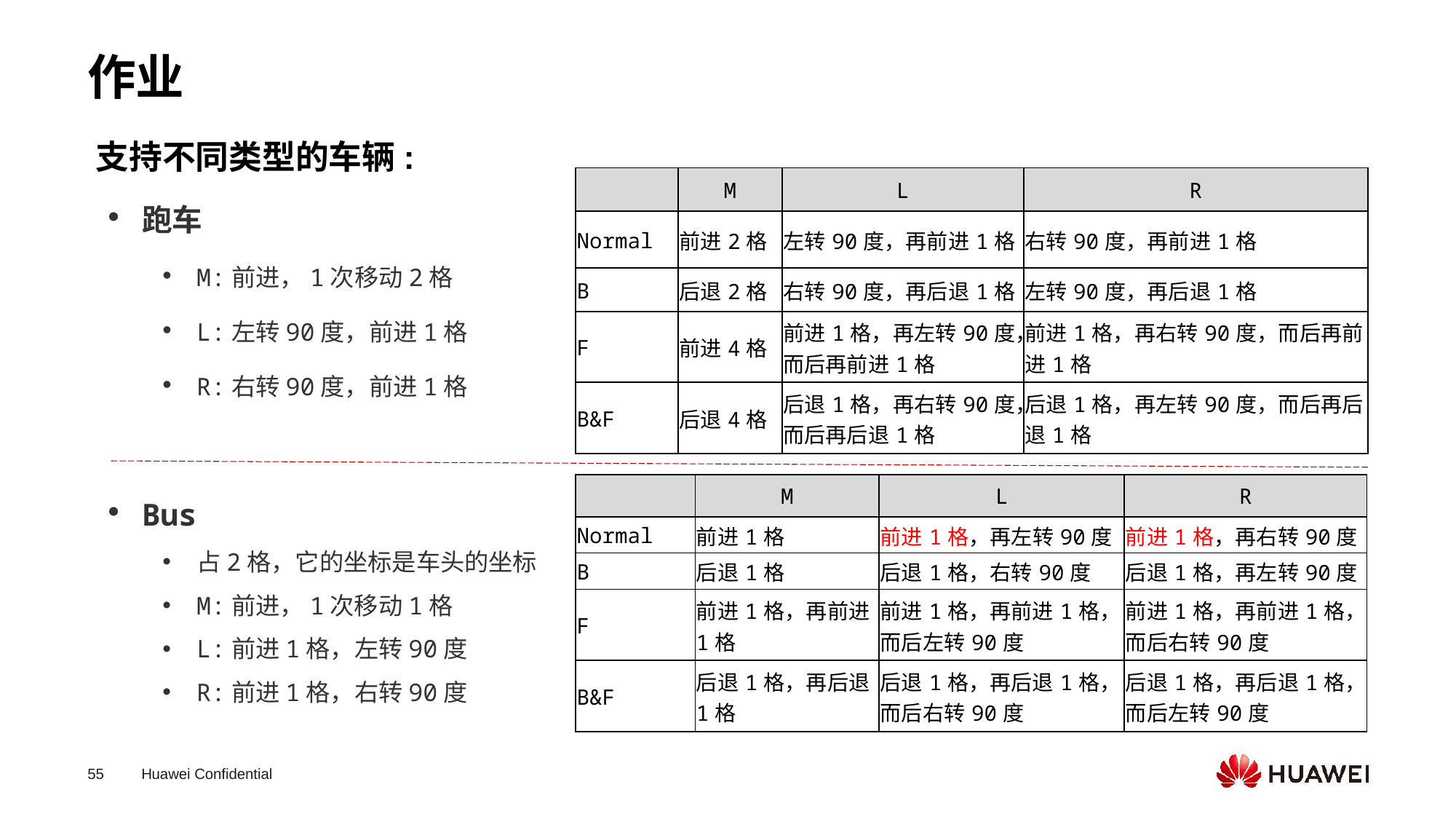

# 作业
支持不同类型的车辆:
|  | M | L | R |
| --- | --- | --- | --- |
| Normal | 前进2格 | 左转90度，再前进1格 | 右转90度，再前进1格 |
| B | 后退2格 | 右转90度，再后退1格 | 左转90度，再后退1格 |
| F | 前进4格 | 前进1格，再左转90度，而后再前进1格 | 前进1格，再右转90度，而后再前进1格 |
| B&F | 后退4格 | 后退1格，再右转90度，而后再后退1格 | 后退1格，再左转90度，而后再后退1格 |
跑车
M:前进，1次移动2格
L:左转90度，前进1格
R:右转90度，前进1格
Bus
占2格，它的坐标是车头的坐标
M:前进，1次移动1格
L:前进1格，左转90度
R:前进1格，右转90度
|  | M | L | R |
| --- | --- | --- | --- |
| Normal | 前进1格 | 前进1格，再左转90度 | 前进1格，再右转90度 |
| B | 后退1格 | 后退1格，右转90度 | 后退1格，再左转90度 |
| F | 前进1格，再前进1格 | 前进1格，再前进1格，而后左转90度 | 前进1格，再前进1格，而后右转90度 |
| B&F | 后退1格，再后退1格 | 后退1格，再后退1格，而后右转90度 | 后退1格，再后退1格，而后左转90度 |